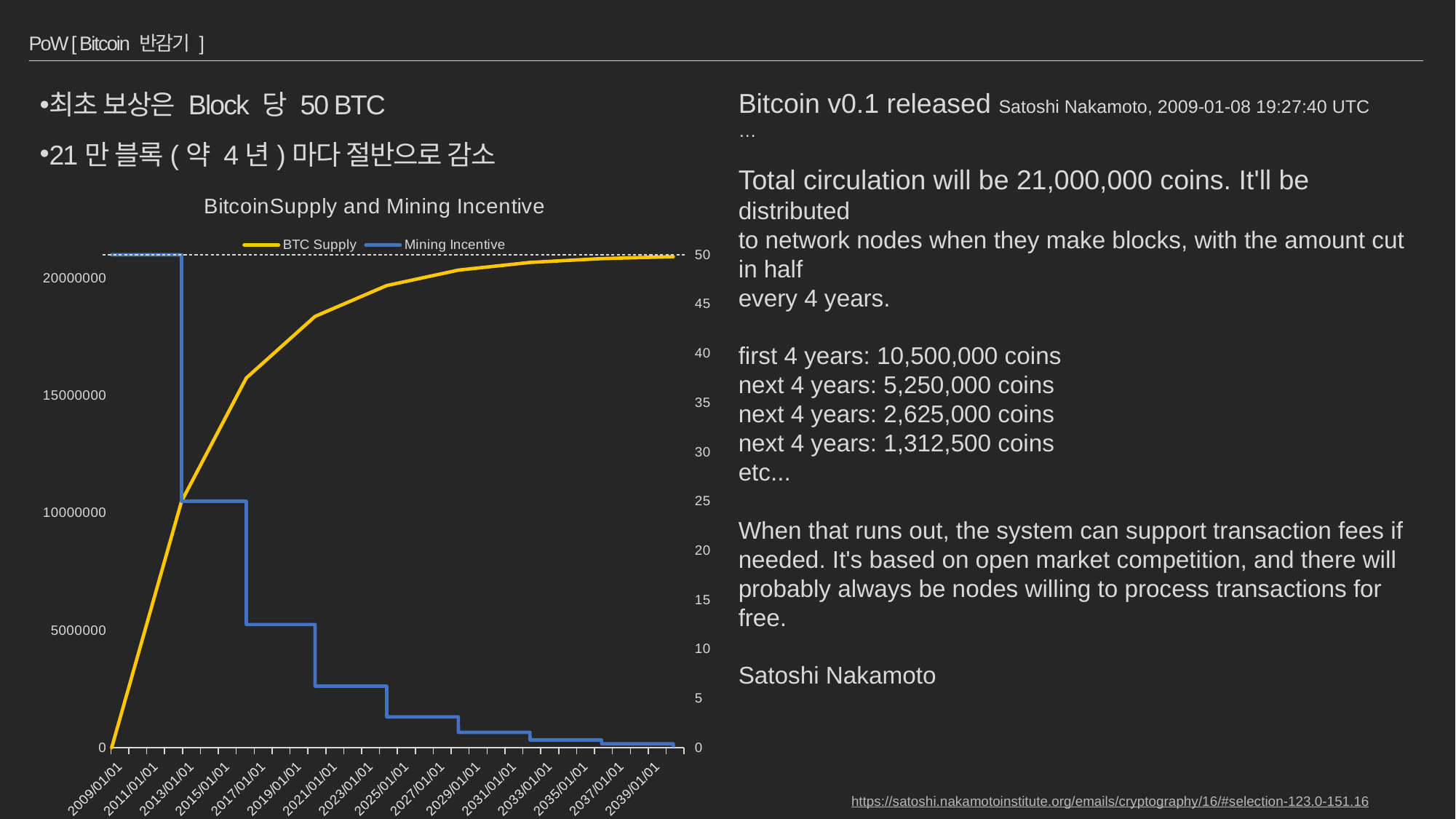

# PoW [ Bitcoin 반감기 ]
최초 보상은 Block 당 50 BTC
21만 블록(약 4년)마다 절반으로 감소
Bitcoin v0.1 released Satoshi Nakamoto, 2009-01-08 19:27:40 UTC
…

Total circulation will be 21,000,000 coins. It'll be distributed
to network nodes when they make blocks, with the amount cut in half
every 4 years.
first 4 years: 10,500,000 coins
next 4 years: 5,250,000 coins
next 4 years: 2,625,000 coins
next 4 years: 1,312,500 coins
etc...
When that runs out, the system can support transaction fees if
needed. It's based on open market competition, and there will
probably always be nodes willing to process transactions for free.
Satoshi Nakamoto

### Chart: BitcoinSupply and Mining Incentive

| Category | BTC Supply | Mining Incentive |
|---|---|---|
| 39816 | 0.0 | 50.0 |
| 41240 | 10500000.0 | 50.0 |
| 41241 | 10500000.0 | 25.0 |
| 42559 | 15750000.0 | 25.0 |
| 42560 | 15750000.0 | 12.5 |
| 43961 | 18375000.0 | 12.5 |
| 43962 | 18375000.0 | 6.25 |
| 45422 | 19687500.0 | 6.25 |
| 45423 | 19687500.0 | 3.125 |
| 46883 | 20343750.0 | 3.125 |
| 46884 | 20343750.0 | 1.5625 |
| 48344 | 20671875.0 | 1.5625 |
| 48345 | 20671875.0 | 0.78125 |
| 49805 | 20835937.5 | 0.78125 |
| 49806 | 20835937.5 | 0.390625 |
| 51266 | 20917968.75 | 0.390625 |
| 51267 | 20917968.75 | 0.1953125 |
https://satoshi.nakamotoinstitute.org/emails/cryptography/16/#selection-123.0-151.16